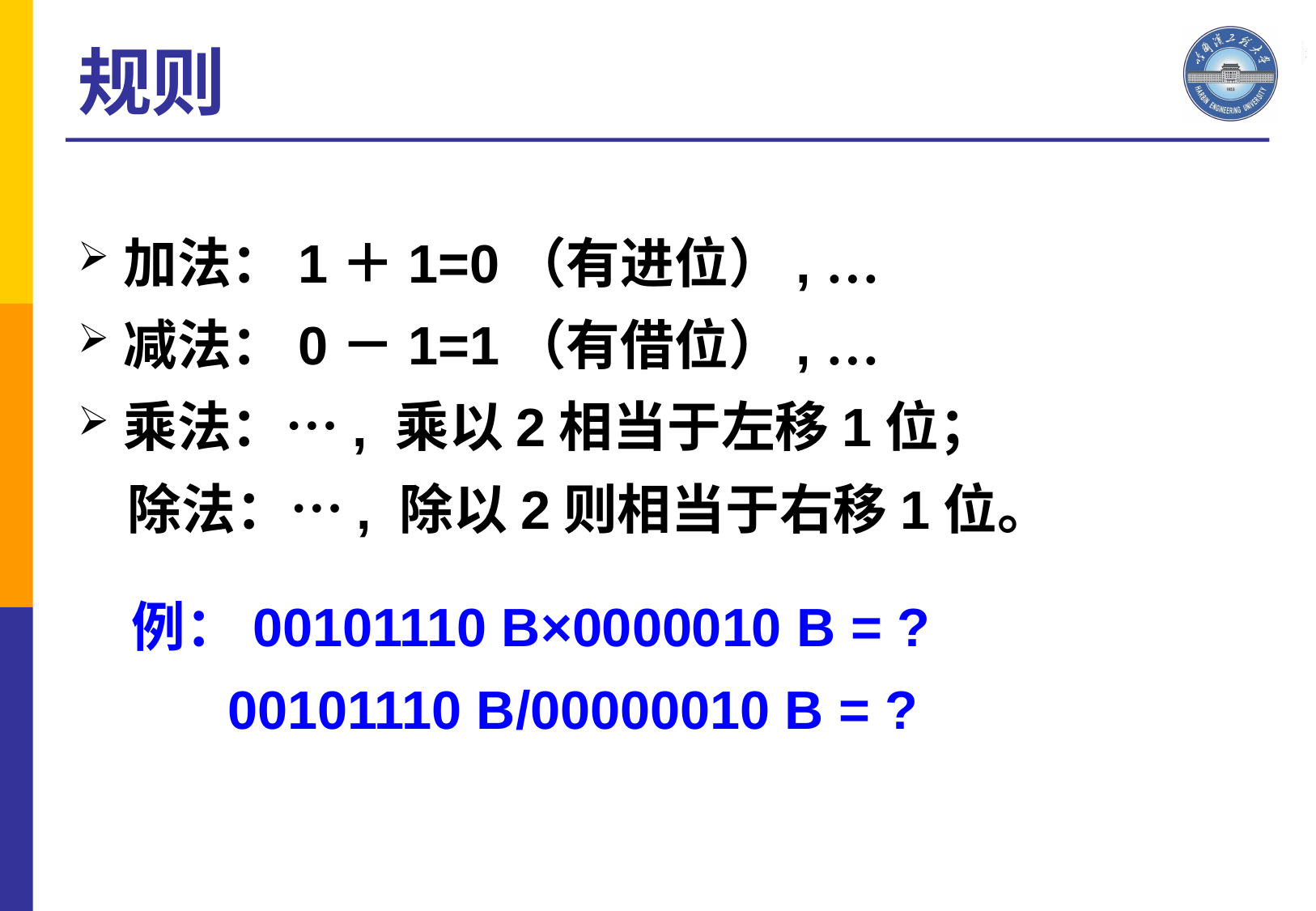

规则
加法：1＋1=0（有进位）, …
减法：0－1=1（有借位）, …
乘法：…, 乘以2相当于左移1位；
   除法：…, 除以2则相当于右移1位。

　例：00101110 B×0000010 B = ?
          00101110 B/00000010 B = ?